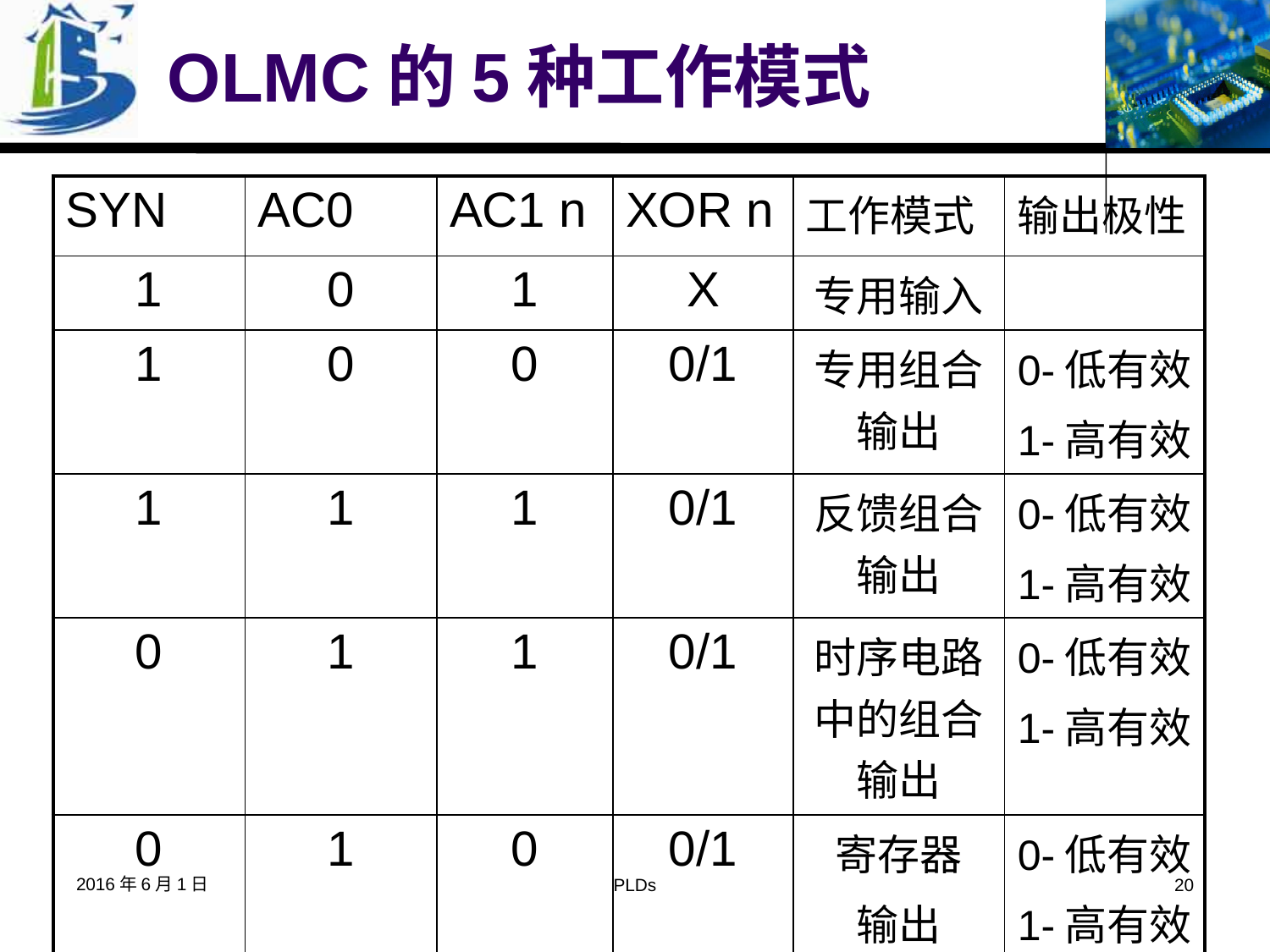

# OLMC的5种工作模式
| SYN | AC0 | AC1 n | XOR n | 工作模式 | 输出极性 |
| --- | --- | --- | --- | --- | --- |
| 1 | 0 | 1 | X | 专用输入 |  |
| 1 | 0 | 0 | 0/1 | 专用组合输出 | 0-低有效 1-高有效 |
| 1 | 1 | 1 | 0/1 | 反馈组合输出 | 0-低有效 1-高有效 |
| 0 | 1 | 1 | 0/1 | 时序电路中的组合输出 | 0-低有效 1-高有效 |
| 0 | 1 | 0 | 0/1 | 寄存器 输出 | 0-低有效 1-高有效 |
2016年6月1日
PLDs
20